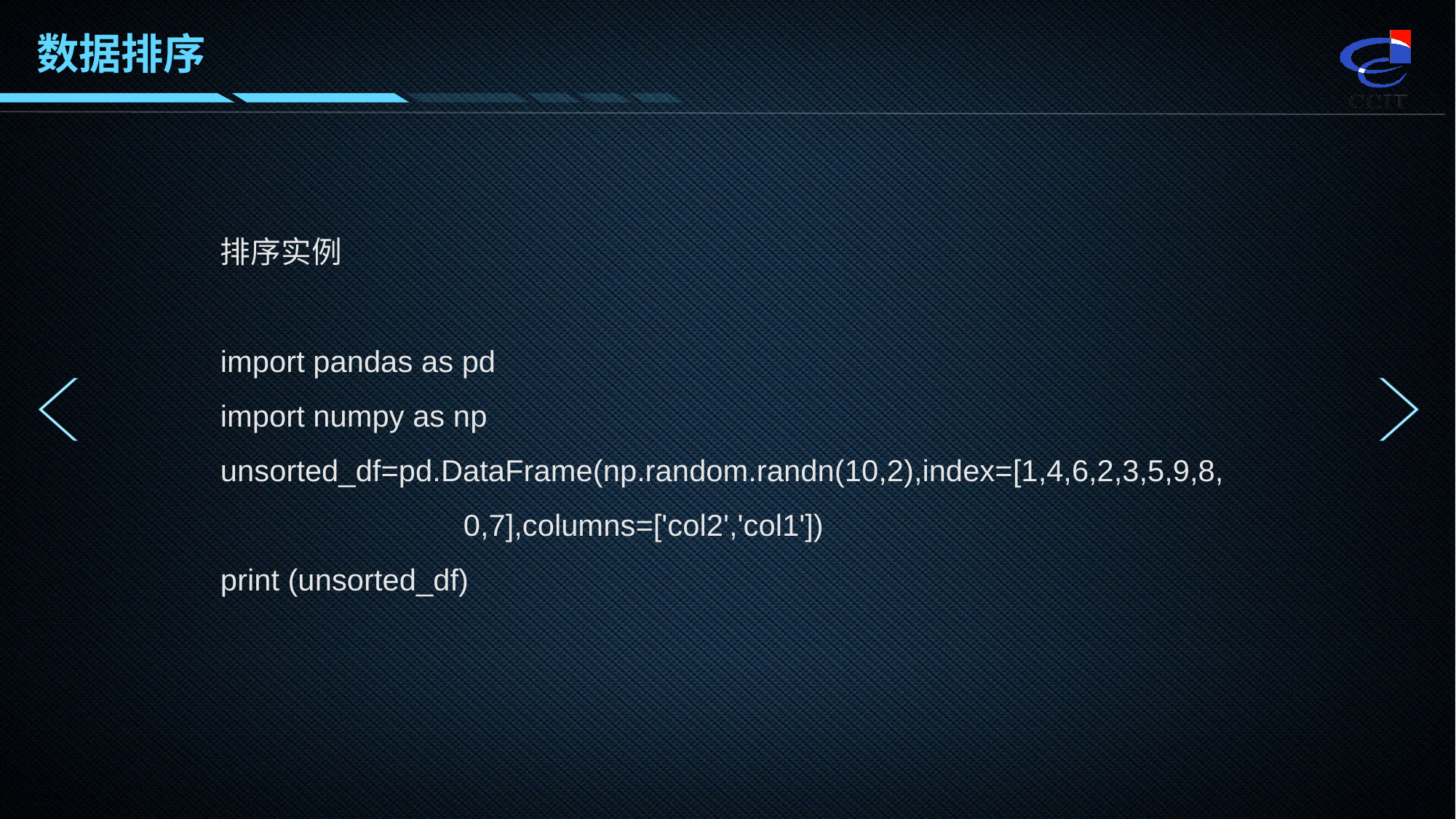

数据排序
排序实例

import pandas as pd
import numpy as np
unsorted_df=pd.DataFrame(np.random.randn(10,2),index=[1,4,6,2,3,5,9,8,	                0,7],columns=['col2','col1'])
print (unsorted_df)